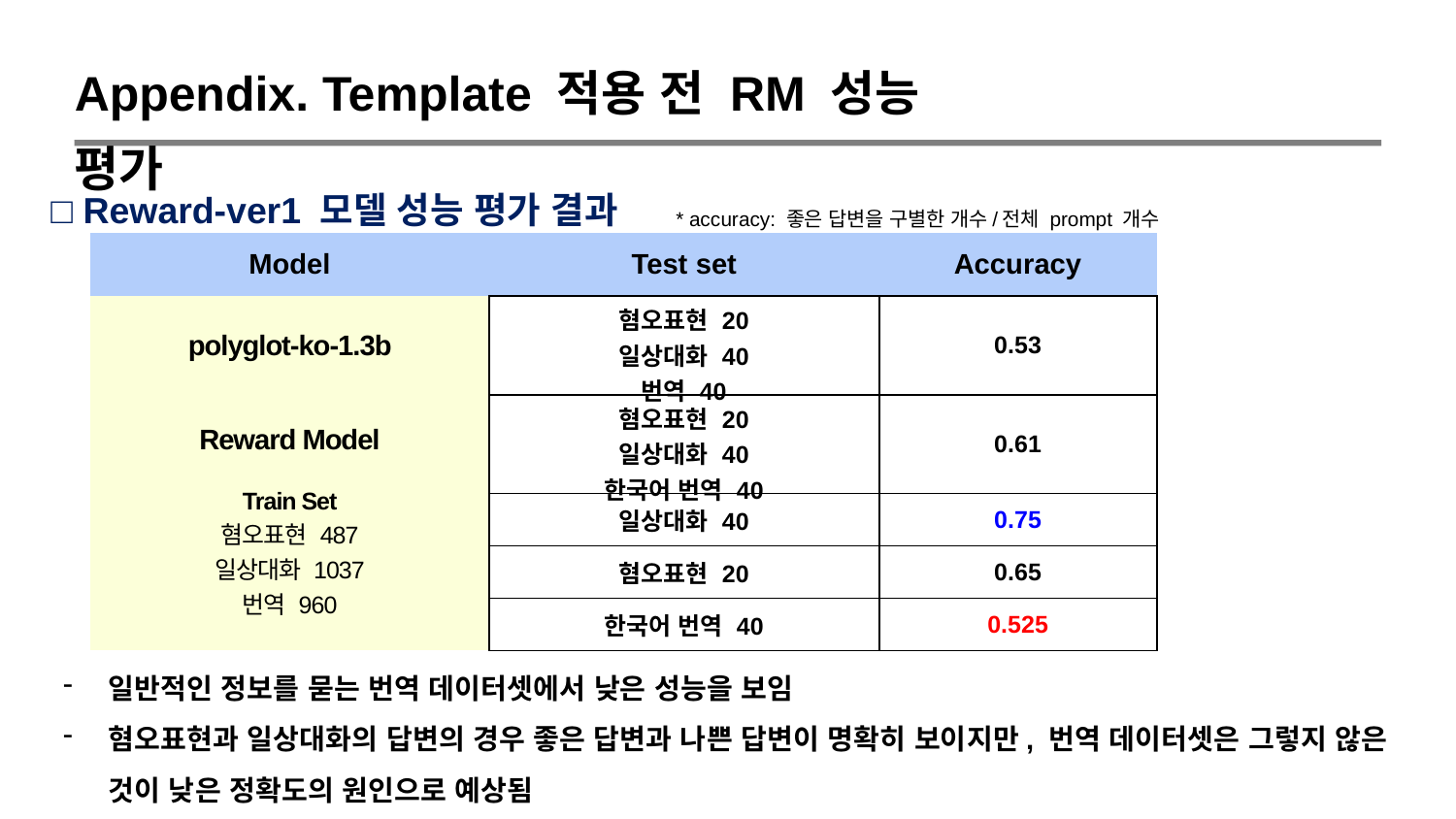

Appendix. Template 적용 전 RM 성능 평가
□ Reward-ver1 모델 성능 평가 결과
* accuracy: 좋은 답변을 구별한 개수/전체 prompt 개수
| Model | Test set | Accuracy |
| --- | --- | --- |
| polyglot-ko-1.3b | 혐오표현 20 일상대화 40 번역 40 | 0.53 |
| Reward Model Train Set 혐오표현 487 일상대화 1037 번역 960 | 혐오표현 20 일상대화 40 한국어 번역 40 | 0.61 |
|  | 일상대화 40 | 0.75 |
|  | 혐오표현 20 | 0.65 |
|  | 한국어 번역 40 | 0.525 |
일반적인 정보를 묻는 번역 데이터셋에서 낮은 성능을 보임
혐오표현과 일상대화의 답변의 경우 좋은 답변과 나쁜 답변이 명확히 보이지만, 번역 데이터셋은 그렇지 않은 것이 낮은 정확도의 원인으로 예상됨